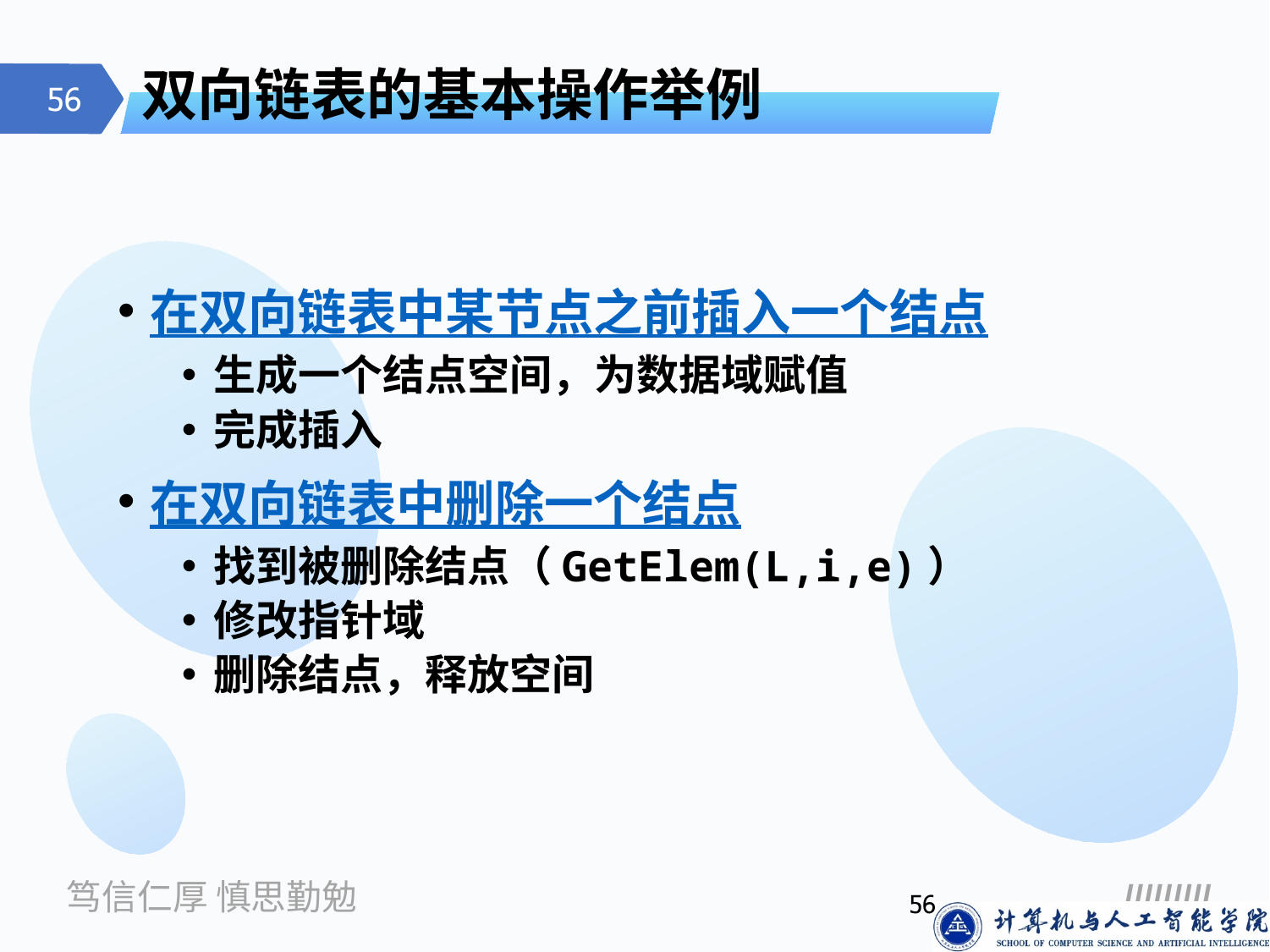

# 双向链表的基本操作举例
在双向链表中某节点之前插入一个结点
生成一个结点空间，为数据域赋值
完成插入
在双向链表中删除一个结点
找到被删除结点（GetElem(L,i,e)）
修改指针域
删除结点，释放空间
56